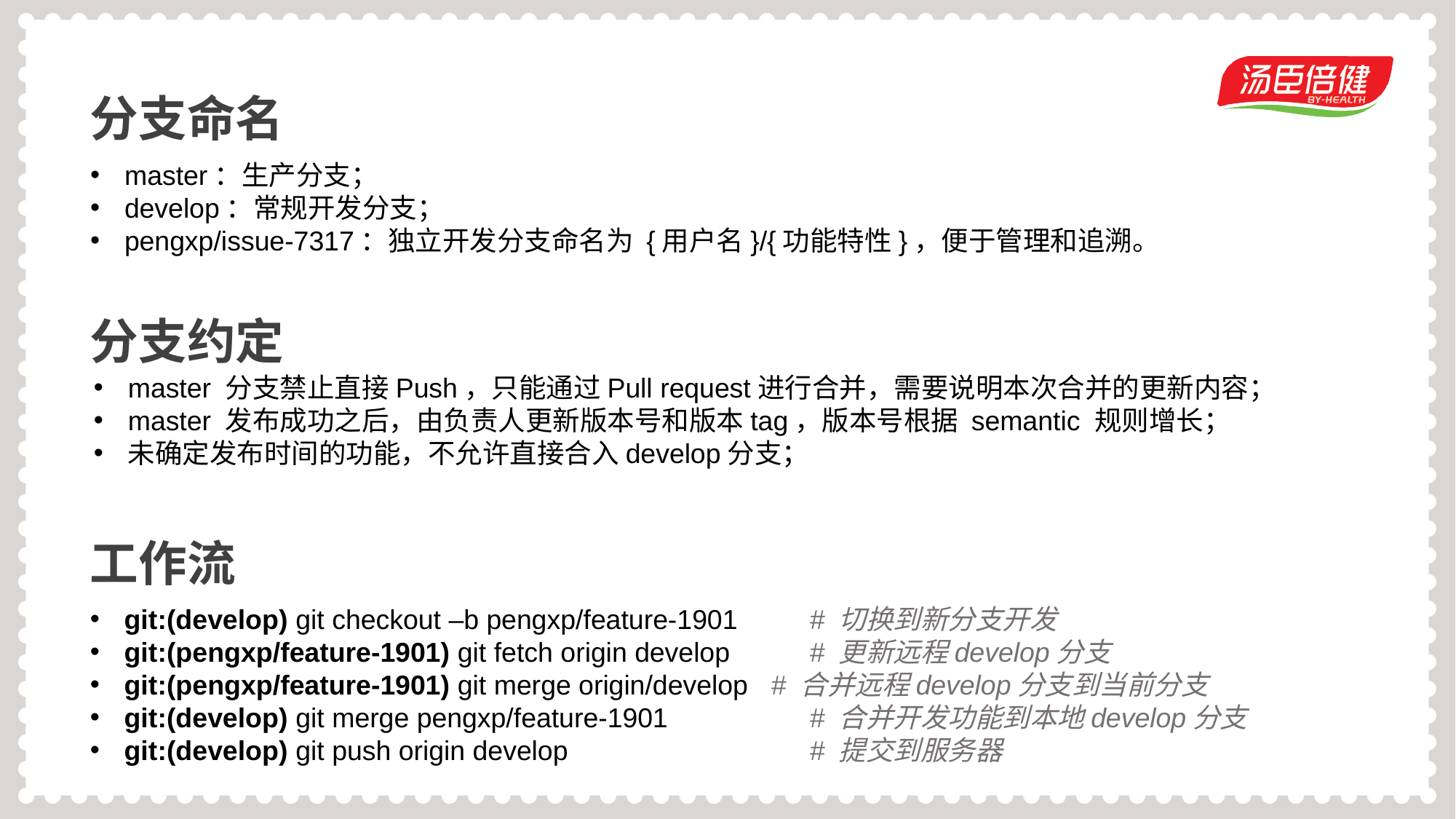

分支命名
master：生产分支；
develop：常规开发分支；
pengxp/issue-7317：独立开发分支命名为 {用户名}/{功能特性}，便于管理和追溯。
分支约定
master 分支禁止直接Push，只能通过Pull request进行合并，需要说明本次合并的更新内容；
master 发布成功之后，由负责人更新版本号和版本tag，版本号根据 semantic 规则增长；
未确定发布时间的功能，不允许直接合入develop分支；
工作流
git:(develop) git checkout –b pengxp/feature-1901 	    # 切换到新分支开发
git:(pengxp/feature-1901) git fetch origin develop 	    # 更新远程develop分支
git:(pengxp/feature-1901) git merge origin/develop   # 合并远程develop分支到当前分支
git:(develop) git merge pengxp/feature-1901 	    # 合并开发功能到本地develop分支
git:(develop) git push origin develop 		    # 提交到服务器